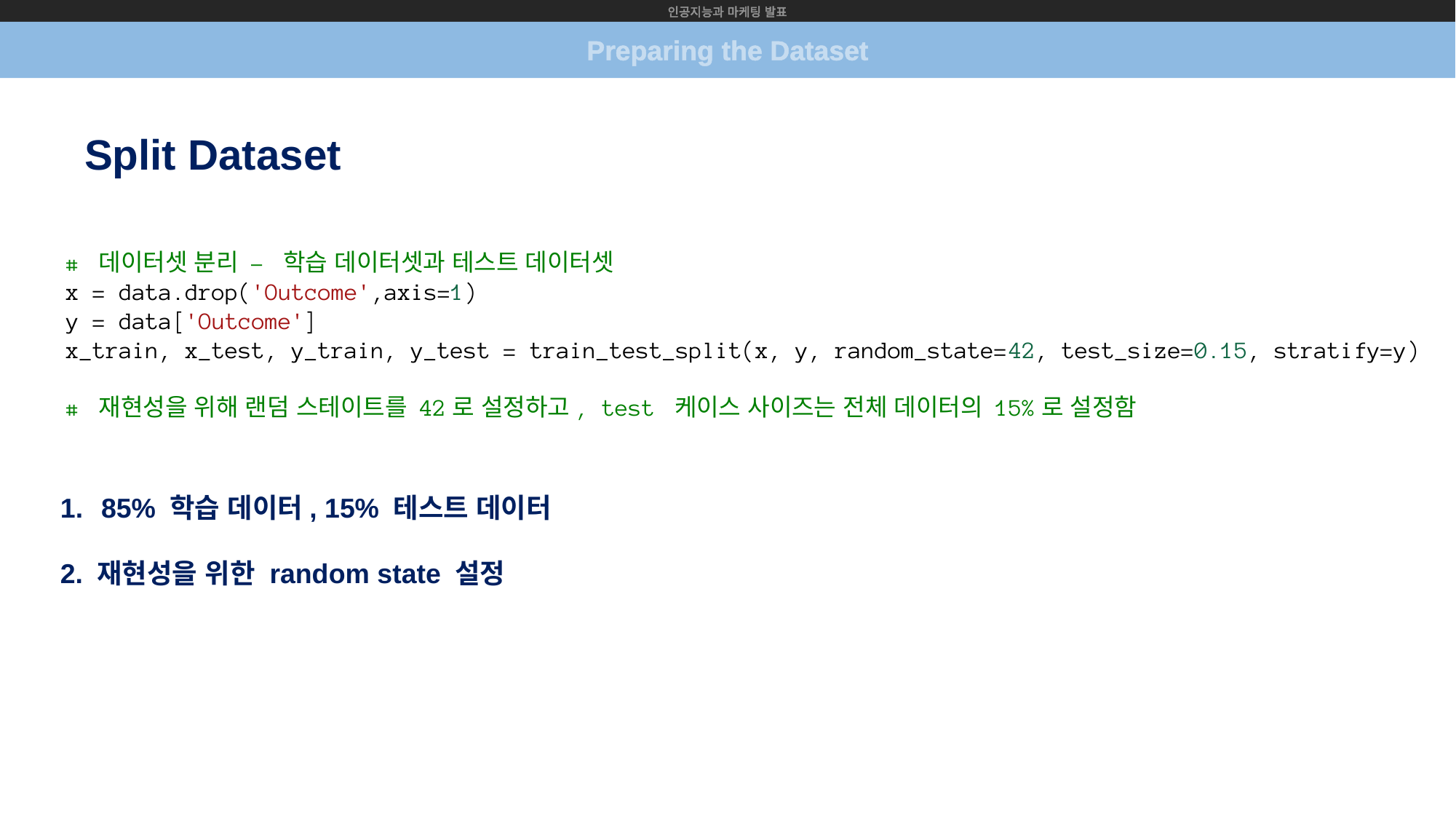

인공지능과 마케팅 발표

Preparing the Dataset
Split Dataset

# 데이터셋 분리 - 학습 데이터셋과 테스트 데이터셋
x = data.drop('Outcome',axis=1)
y = data['Outcome']
x_train, x_test, y_train, y_test = train_test_split(x, y, random_state=42, test_size=0.15, stratify=y)
# 재현성을 위해 랜덤 스테이트를 42로 설정하고, test 케이스 사이즈는 전체 데이터의 15%로 설정함

85% 학습 데이터, 15% 테스트 데이터

2. 재현성을 위한 random state 설정